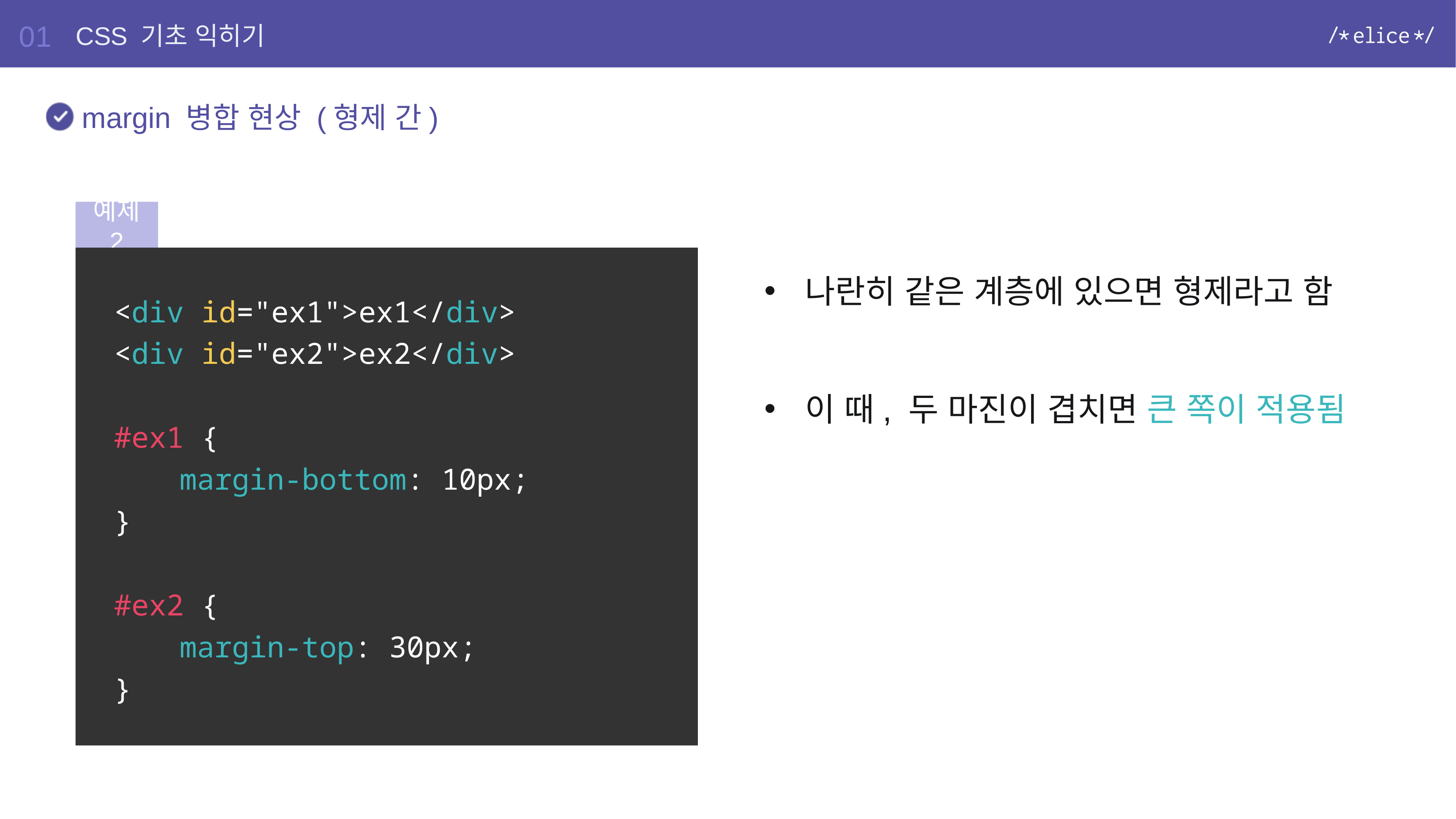

01
CSS 기초 익히기
margin 병합 현상 (형제 간)
예제 2
<div id="ex1">ex1</div>
<div id="ex2">ex2</div>

#ex1 {
	margin-bottom: 10px;
}

#ex2 {
	margin-top: 30px;
}
나란히 같은 계층에 있으면 형제라고 함

이 때, 두 마진이 겹치면 큰 쪽이 적용됨